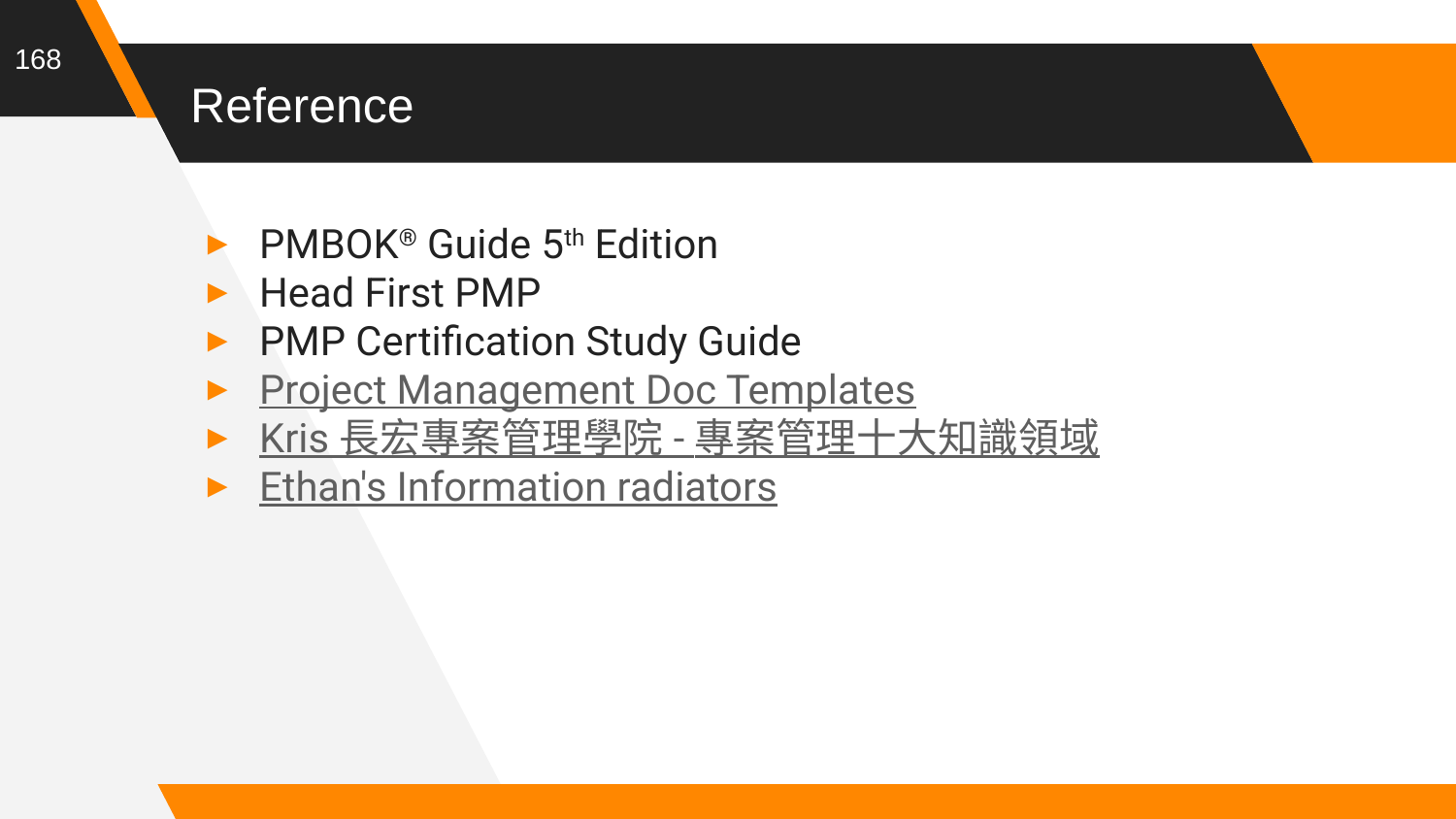

168
# Reference
PMBOK® Guide 5th Edition
Head First PMP
PMP Certification Study Guide
Project Management Doc Templates
Kris 長宏專案管理學院 - 專案管理十大知識領域
Ethan's Information radiators